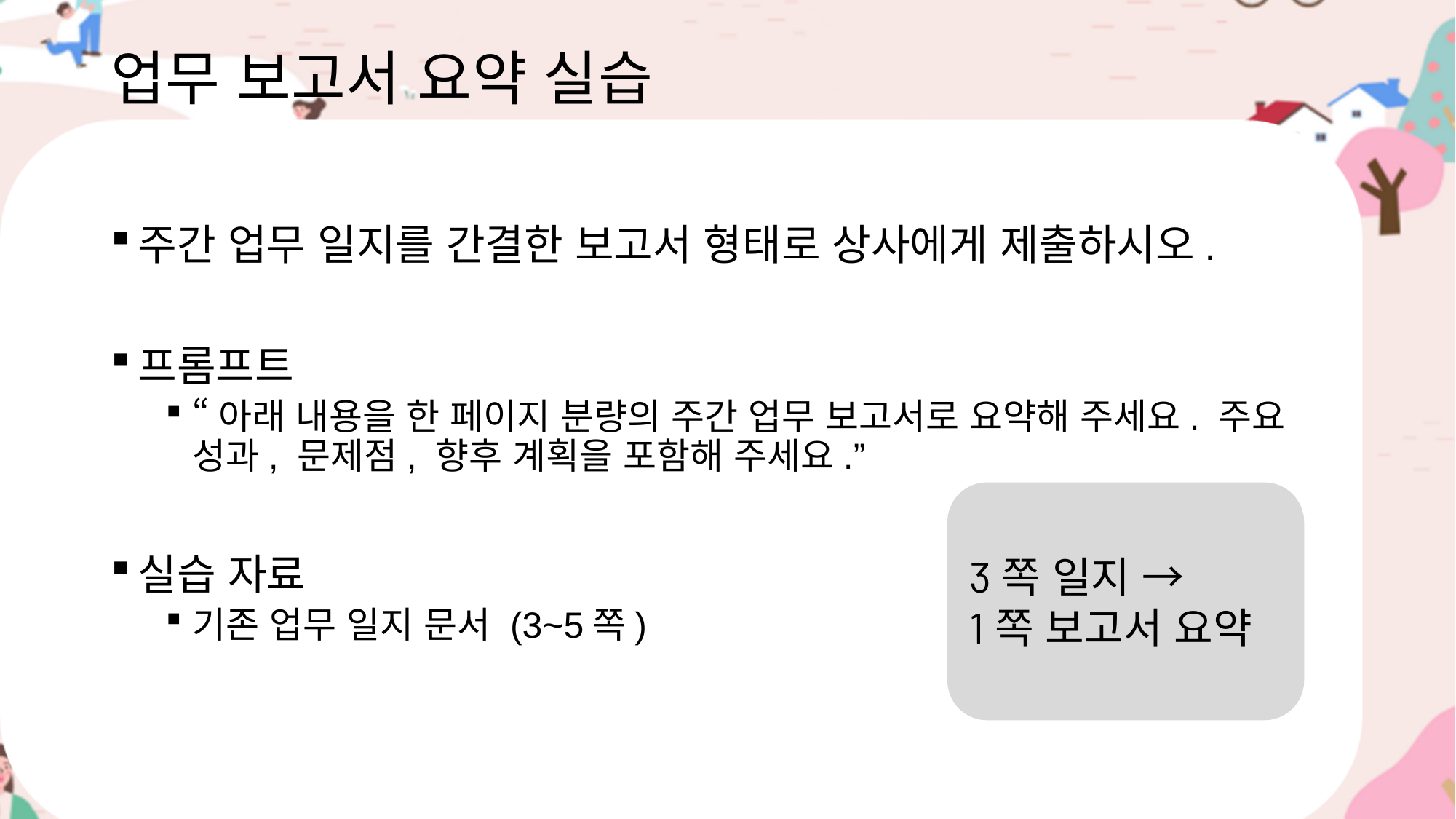

# 업무 보고서 요약 실습
주간 업무 일지를 간결한 보고서 형태로 상사에게 제출하시오.

프롬프트
“아래 내용을 한 페이지 분량의 주간 업무 보고서로 요약해 주세요. 주요 성과, 문제점, 향후 계획을 포함해 주세요.”

실습 자료
기존 업무 일지 문서 (3~5쪽)

3쪽 일지 →
1쪽 보고서 요약